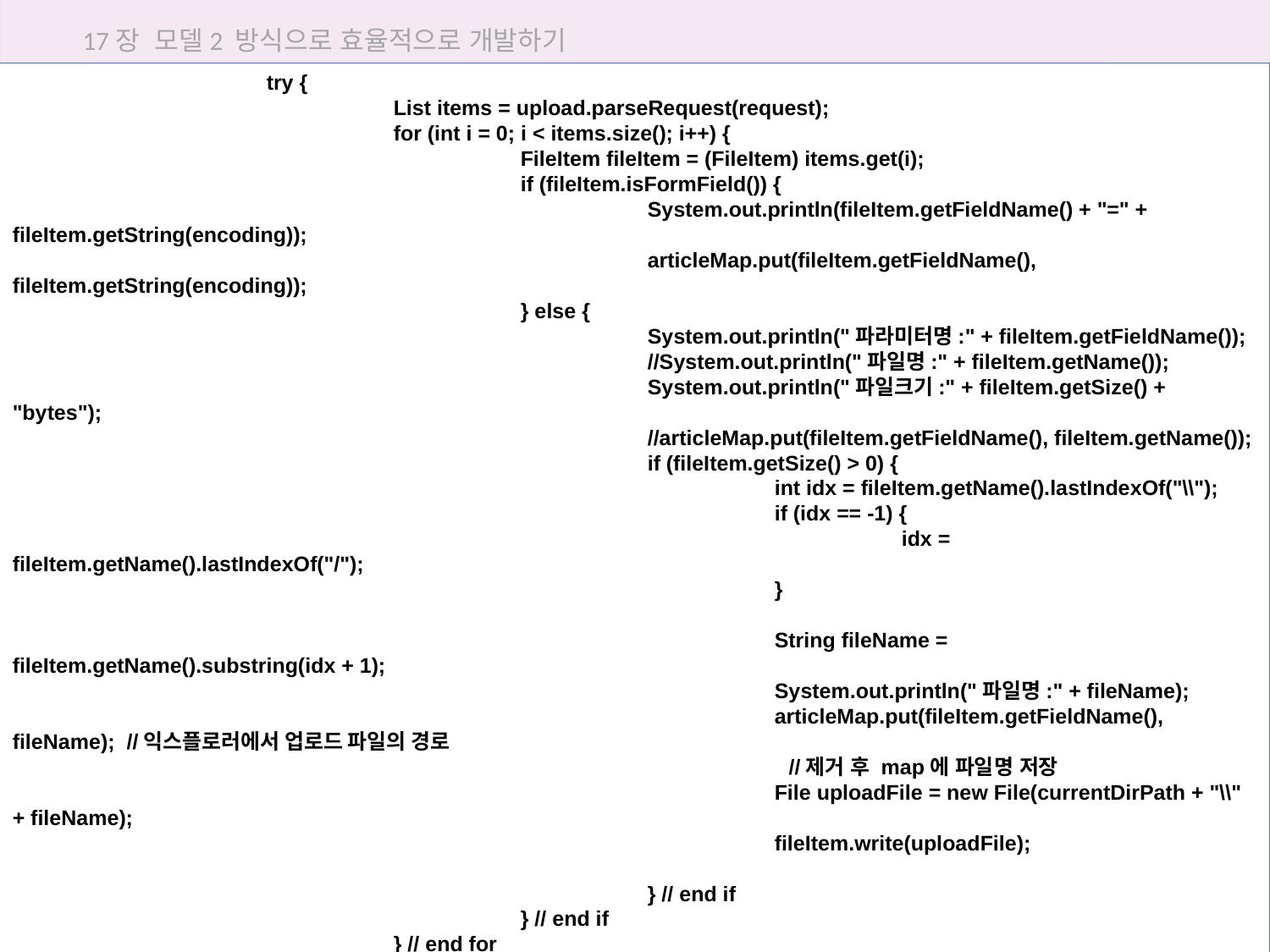

17장  모델2 방식으로 효율적으로 개발하기
		try {
			List items = upload.parseRequest(request);
			for (int i = 0; i < items.size(); i++) {
				FileItem fileItem = (FileItem) items.get(i);
				if (fileItem.isFormField()) {
					System.out.println(fileItem.getFieldName() + "=" + fileItem.getString(encoding));
					articleMap.put(fileItem.getFieldName(), fileItem.getString(encoding));
				} else {
					System.out.println("파라미터명:" + fileItem.getFieldName());
					//System.out.println("파일명:" + fileItem.getName());
					System.out.println("파일크기:" + fileItem.getSize() + "bytes");
					//articleMap.put(fileItem.getFieldName(), fileItem.getName());
					if (fileItem.getSize() > 0) {
						int idx = fileItem.getName().lastIndexOf("\\");
						if (idx == -1) {
							idx = fileItem.getName().lastIndexOf("/");
						}

						String fileName = fileItem.getName().substring(idx + 1);
						System.out.println("파일명:" + fileName);
						articleMap.put(fileItem.getFieldName(), fileName);  //익스플로러에서 업로드 파일의 경로
                                                                                                                                   //제거 후 map에 파일명 저장
						File uploadFile = new File(currentDirPath + "\\" + fileName);
						fileItem.write(uploadFile);

					} // end if
				} // end if
			} // end for
		} catch (Exception e) {
			e.printStackTrace();
		}
		return articleMap;
	}
}
17.4 모델2로 답변형 게시판 구현하기